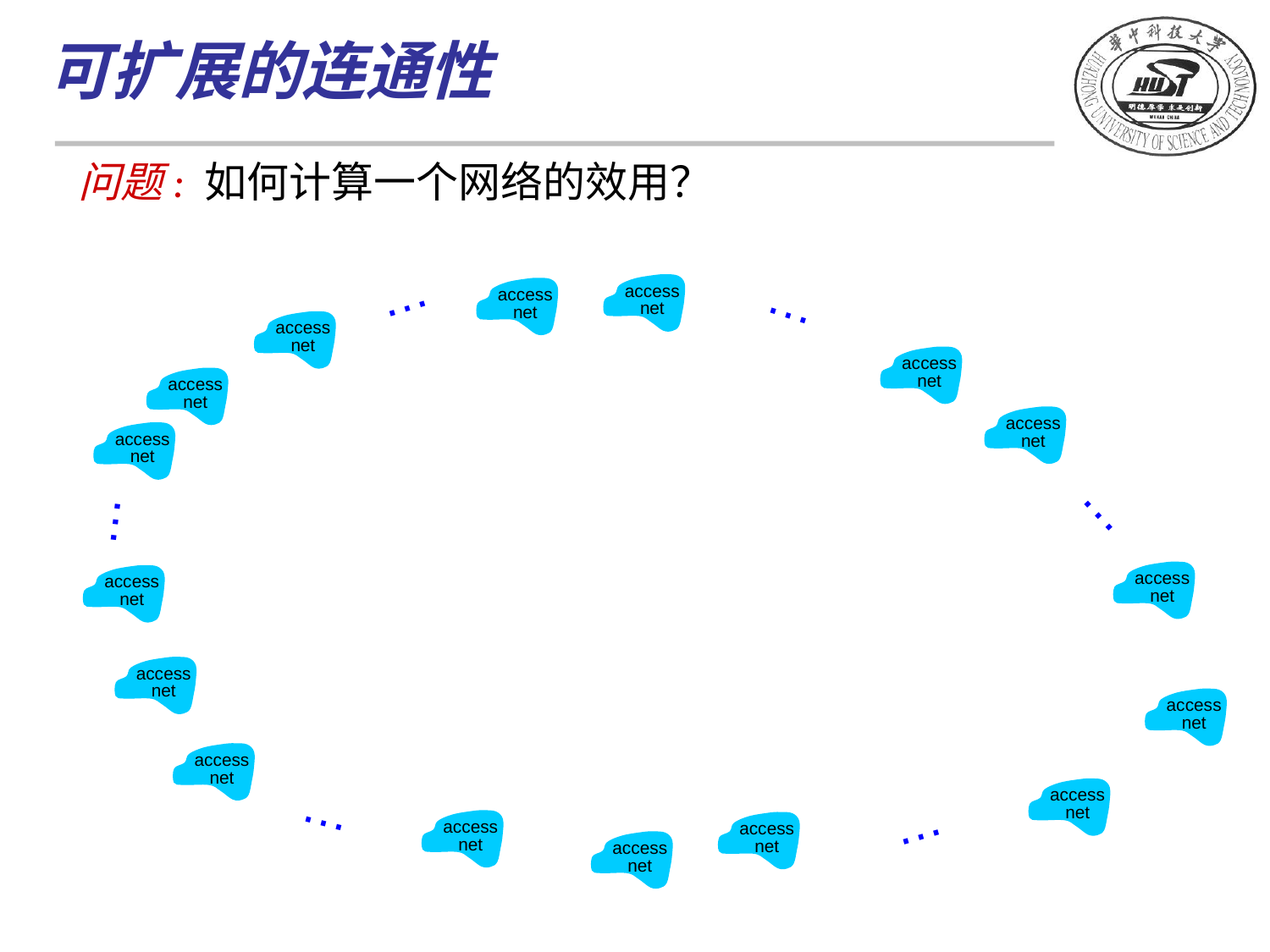

可扩展的连通性
问题: 如何计算一个网络的效用？

…
…

access
net

access
net

access
net

access
net

access
net

access
net

access
net
…
…

access
net

access
net

access
net

access
net

access
net

access
net
…

access
net

access
net
…

access
net